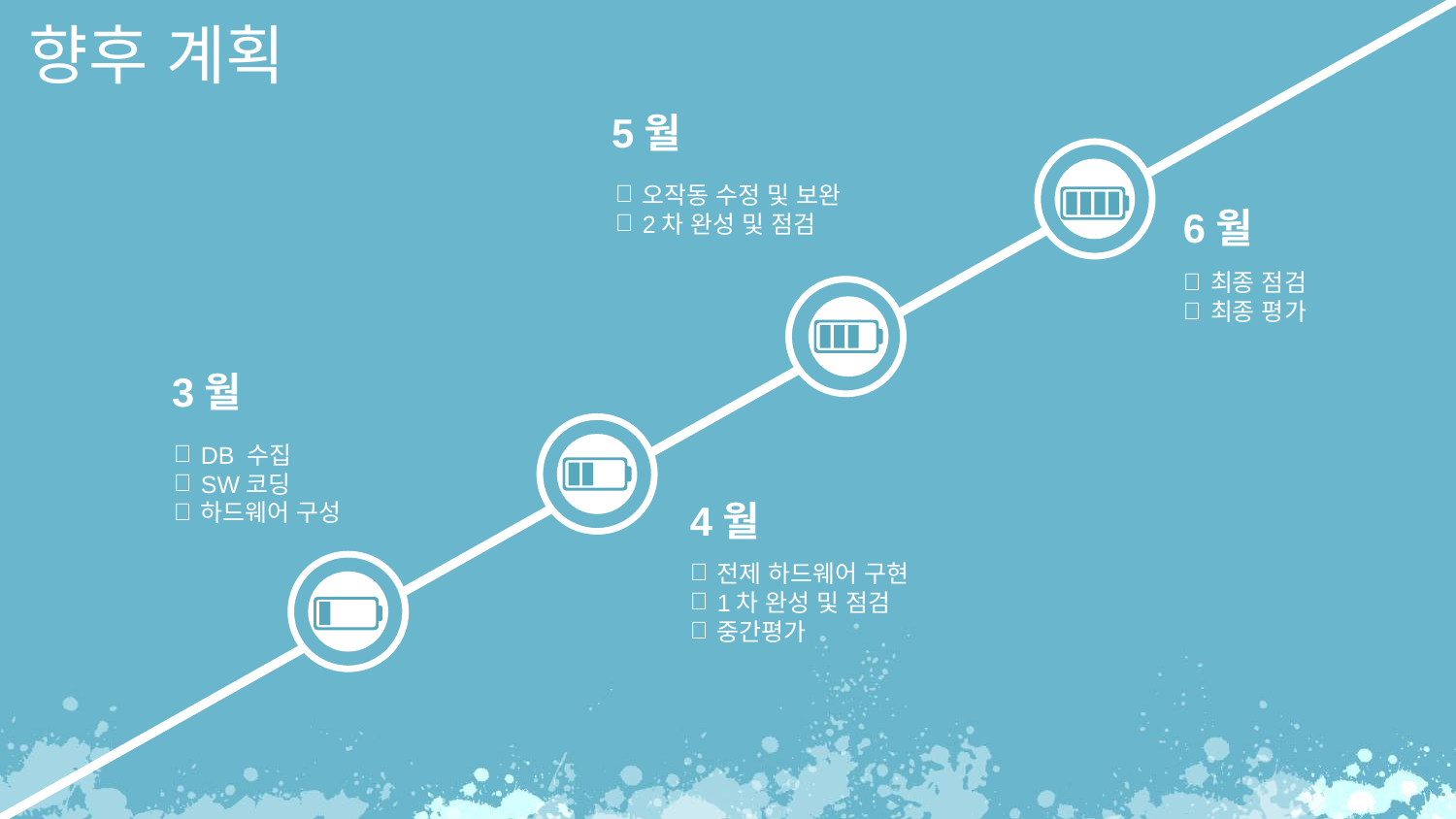

# 향후 계획
5월

오작동 수정 및 보완
2차 완성 및 점검

6월
최종 점검
최종 평가

3월

DB 수집
SW코딩
하드웨어 구성

4월
전제 하드웨어 구현
1차 완성 및 점검
중간평가